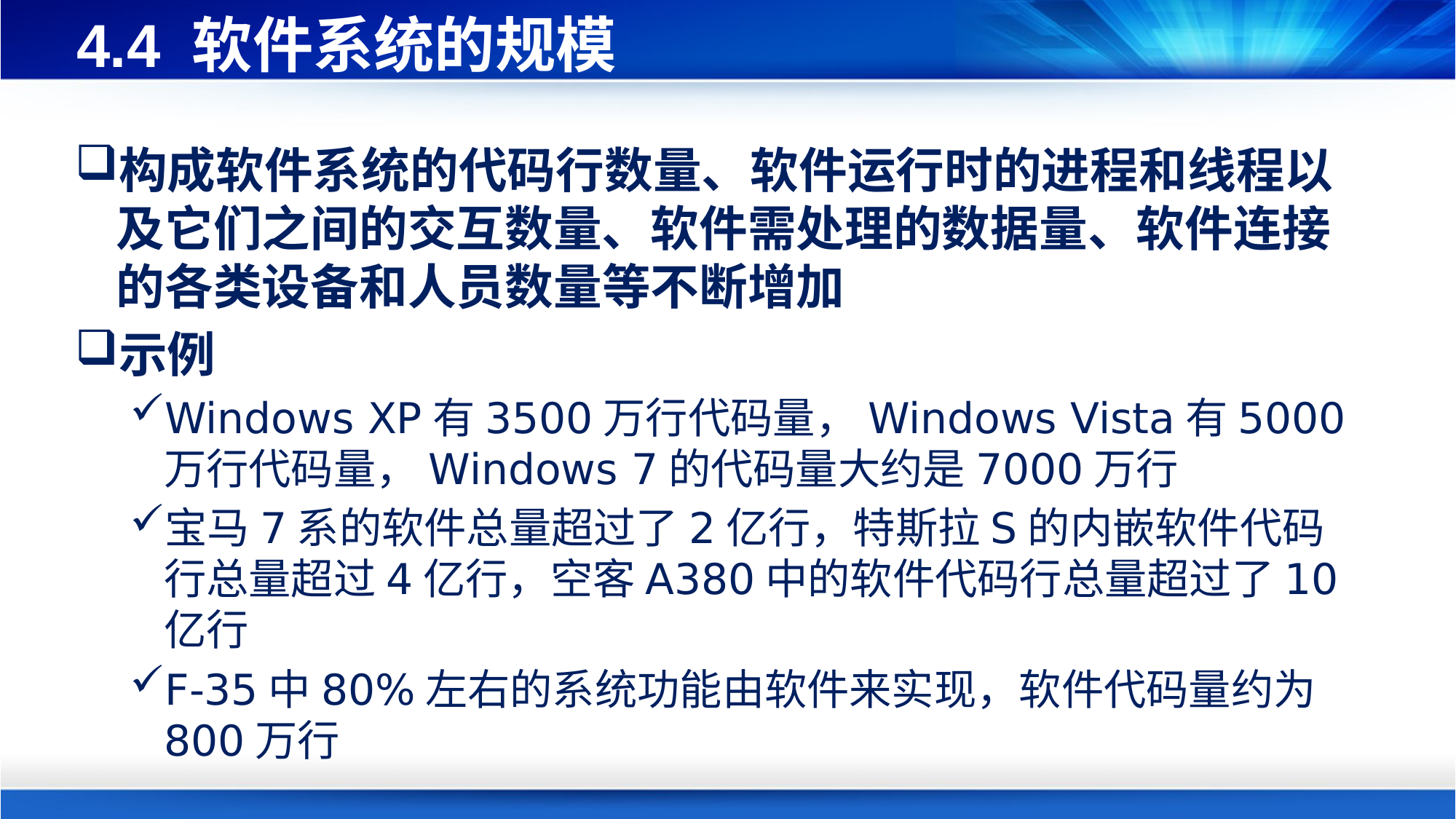

# 4.4 软件系统的规模
构成软件系统的代码行数量、软件运行时的进程和线程以及它们之间的交互数量、软件需处理的数据量、软件连接的各类设备和人员数量等不断增加
示例
Windows XP有3500万行代码量，Windows Vista有5000万行代码量，Windows 7的代码量大约是7000万行
宝马7系的软件总量超过了2亿行，特斯拉S的内嵌软件代码行总量超过4亿行，空客A380中的软件代码行总量超过了10亿行
F-35中80%左右的系统功能由软件来实现，软件代码量约为800万行